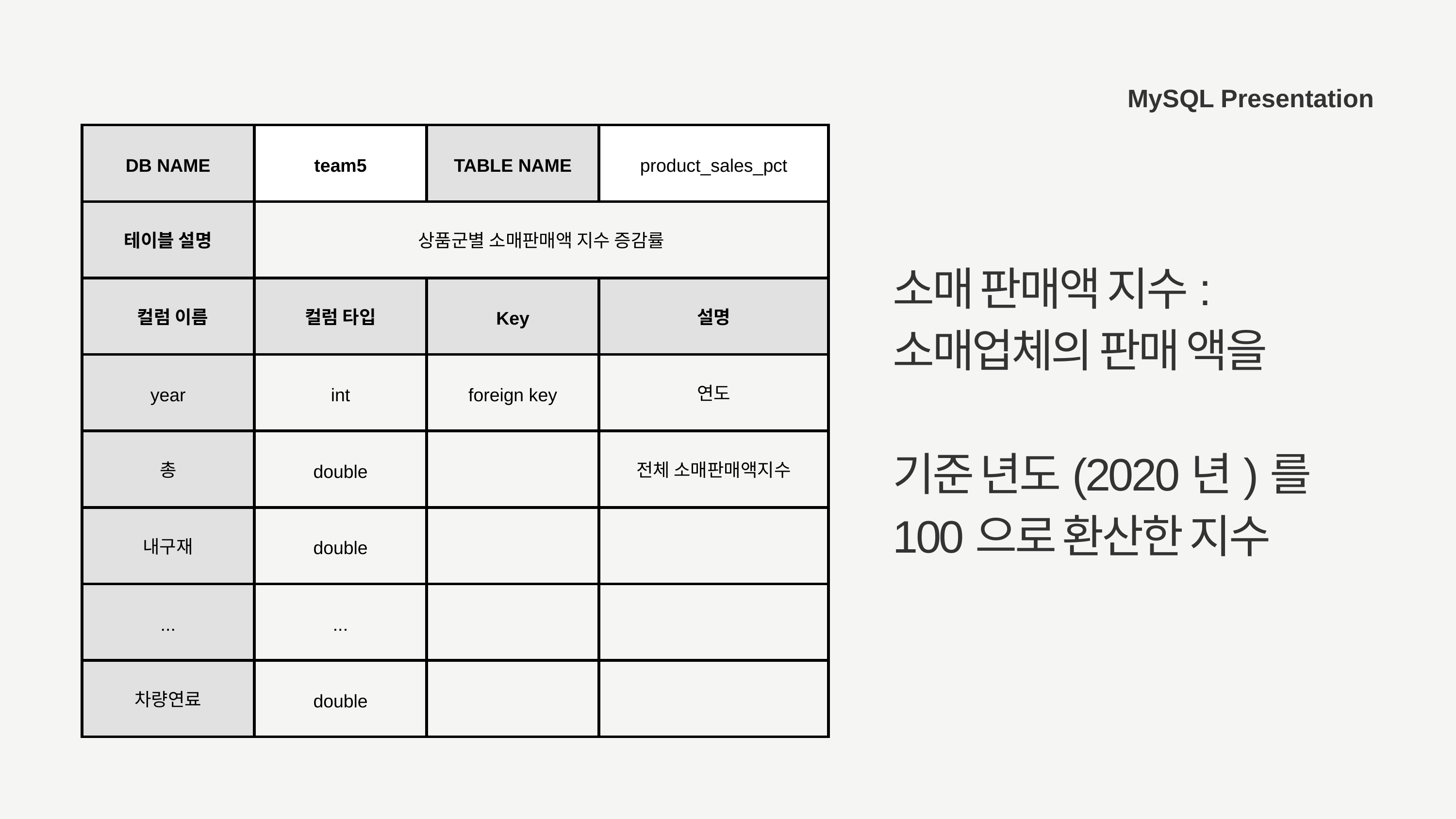

MySQL Presentation
| DB NAME | team5 | TABLE NAME | product\_sales\_pct |
| --- | --- | --- | --- |
| 테이블 설명 | 상품군별 소매판매액 지수 증감률 | 상품군별 소매판매액 지수 증감률 | 상품군별 소매판매액 지수 증감률 |
| 컬럼 이름 | 컬럼 타입 | Key | 설명 |
| year | int | foreign key | 연도 |
| 총 | double |  | 전체 소매판매액지수 |
| 내구재 | double |  |  |
| ... | ... |  |  |
| 차량연료 | double |  |  |
소매 판매액 지수:
소매업체의 판매 액을

기준 년도(2020년)를
100으로 환산한 지수